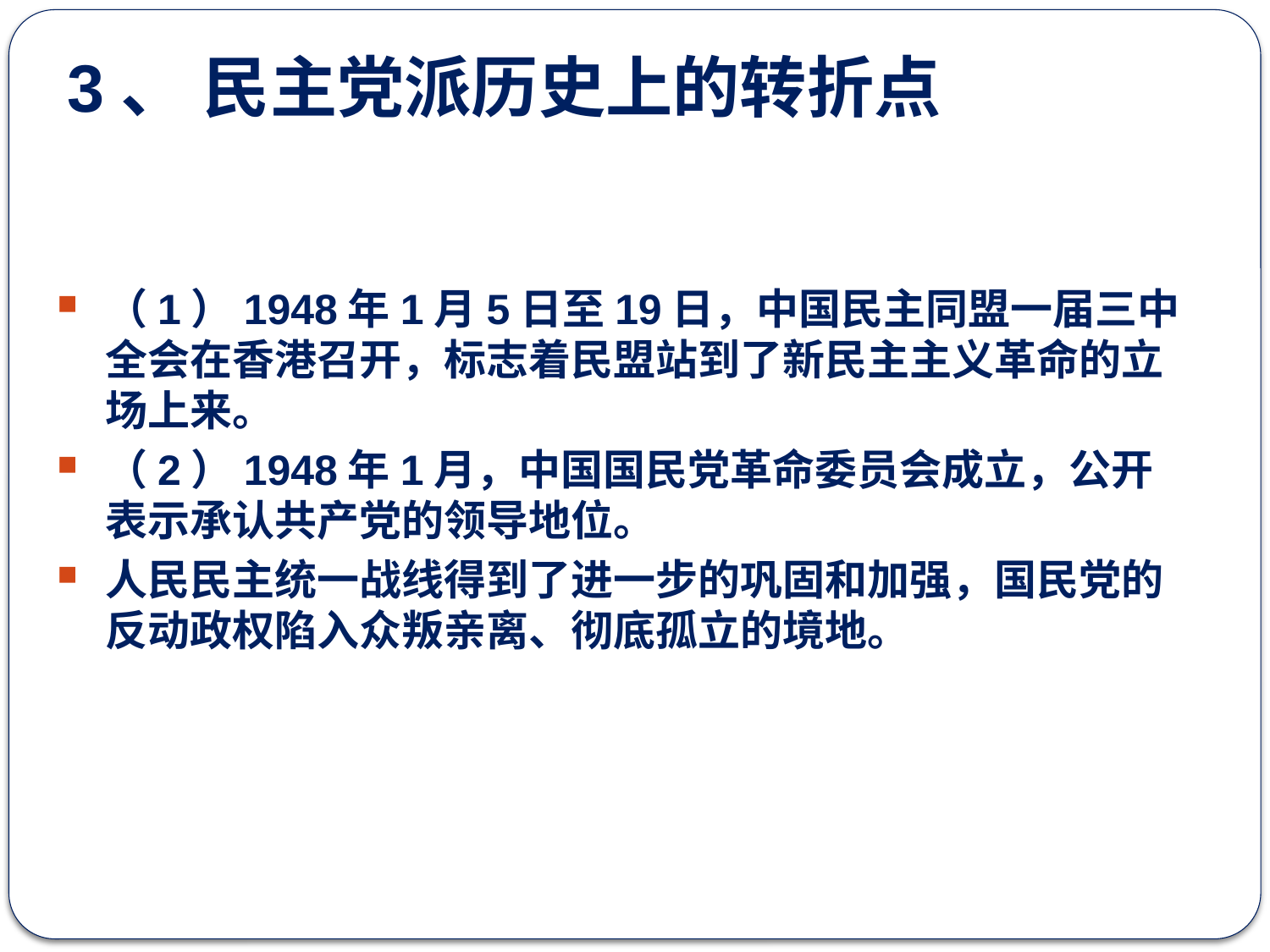

3、 民主党派历史上的转折点
（1）1948年1月5日至19日，中国民主同盟一届三中全会在香港召开，标志着民盟站到了新民主主义革命的立场上来。
（2）1948年1月，中国国民党革命委员会成立，公开表示承认共产党的领导地位。
人民民主统一战线得到了进一步的巩固和加强，国民党的反动政权陷入众叛亲离、彻底孤立的境地。